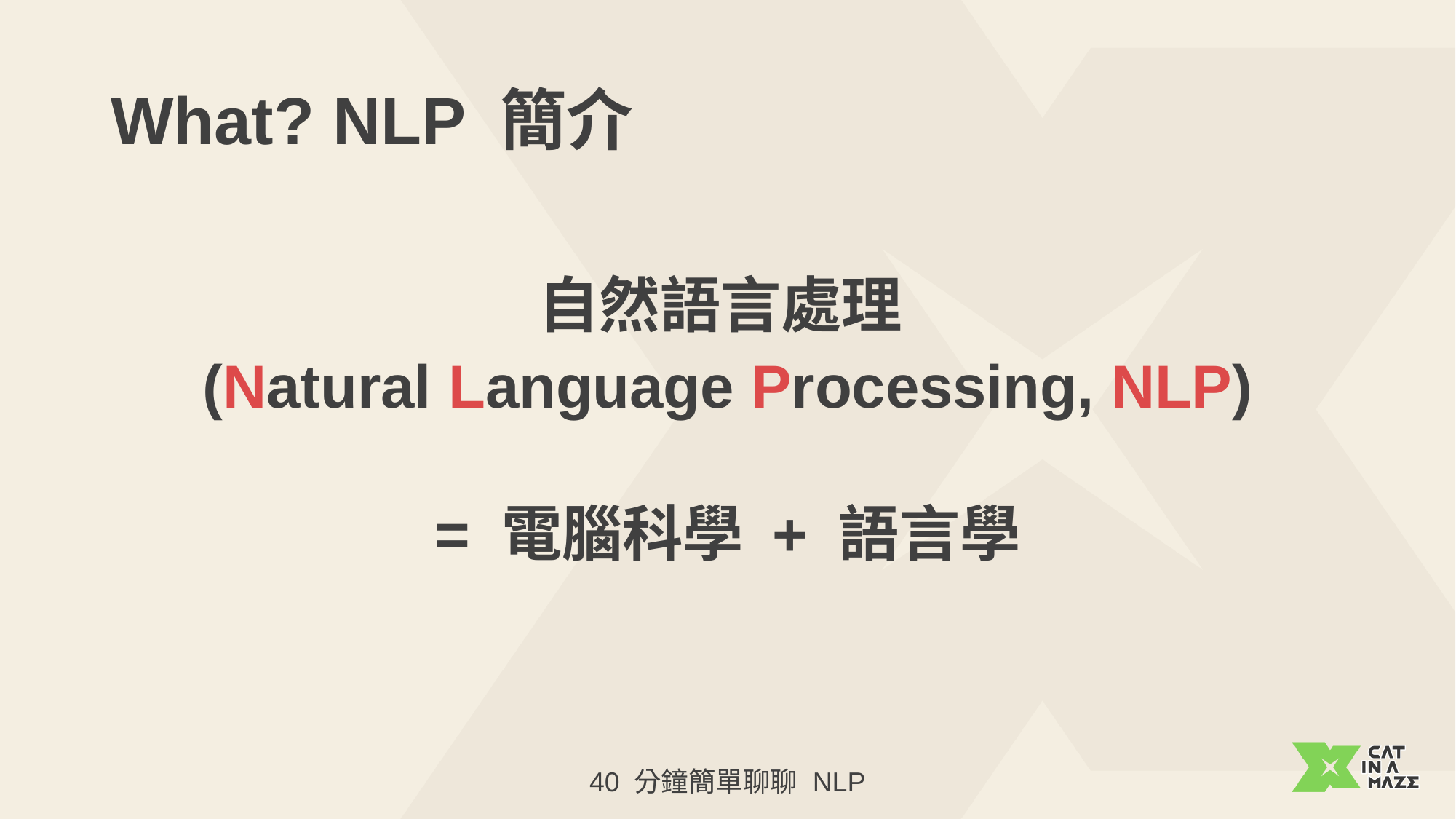

# What? NLP 簡介
自然語言處理
(Natural Language Processing, NLP)
= 電腦科學 + 語言學
40 分鐘簡單聊聊 NLP